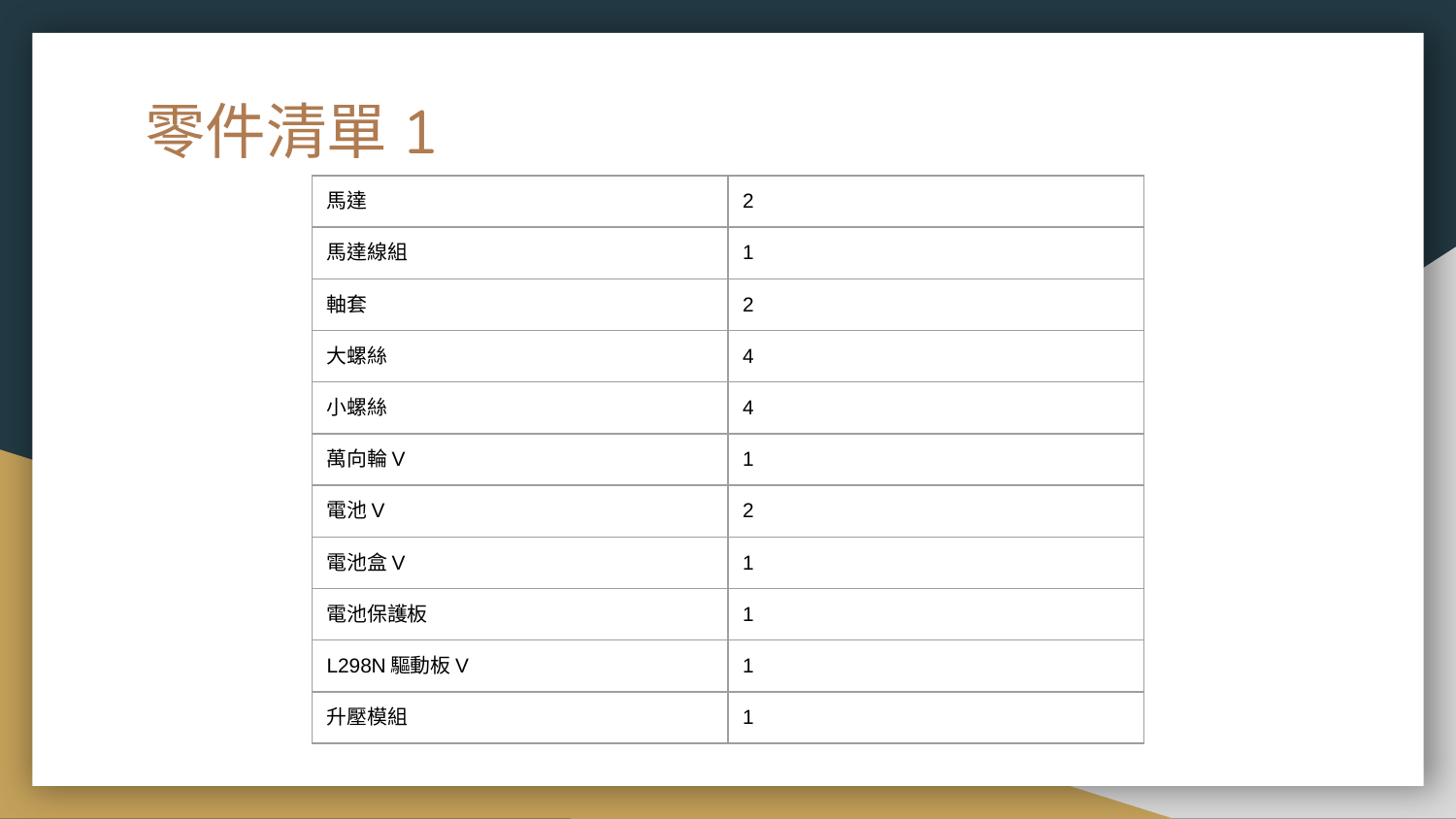

# 零件清單1
| 馬達 | 2 |
| --- | --- |
| 馬達線組 | 1 |
| 軸套 | 2 |
| 大螺絲 | 4 |
| 小螺絲 | 4 |
| 萬向輪V | 1 |
| 電池V | 2 |
| 電池盒V | 1 |
| 電池保護板 | 1 |
| L298N驅動板V | 1 |
| 升壓模組 | 1 |